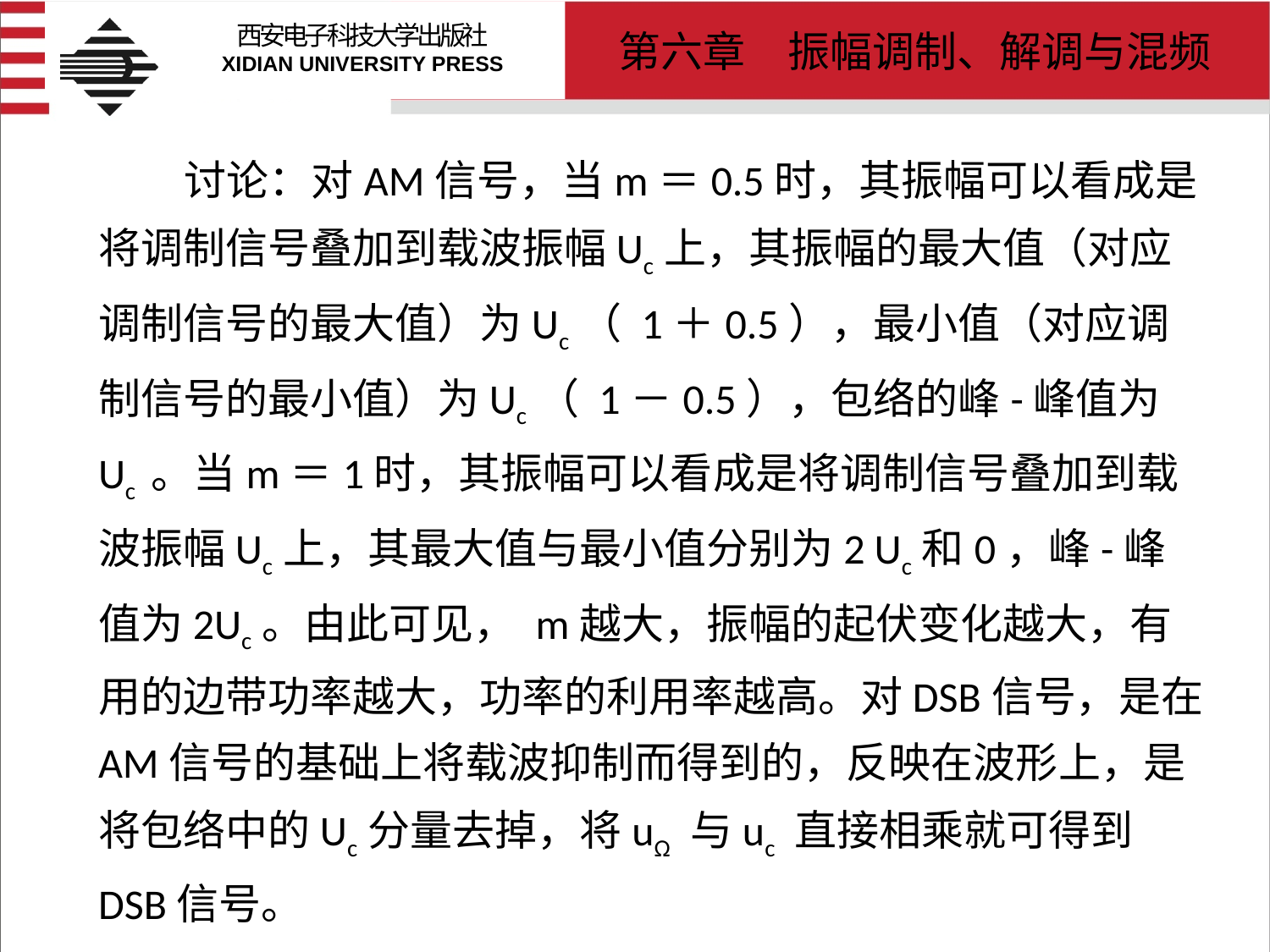

# 讨论：对AM信号，当m＝0.5时，其振幅可以看成是将调制信号叠加到载波振幅Uc上，其振幅的最大值（对应调制信号的最大值）为Uc（ 1＋0.5），最小值（对应调制信号的最小值）为Uc（ 1－0.5），包络的峰-峰值为Uc 。当m＝1时，其振幅可以看成是将调制信号叠加到载波振幅Uc上，其最大值与最小值分别为2 Uc和0，峰-峰值为2Uc。由此可见， m越大，振幅的起伏变化越大，有用的边带功率越大，功率的利用率越高。对DSB信号，是在 AM信号的基础上将载波抑制而得到的，反映在波形上，是将包络中的Uc分量去掉，将uΩ 与uc 直接相乘就可得到 DSB信号。